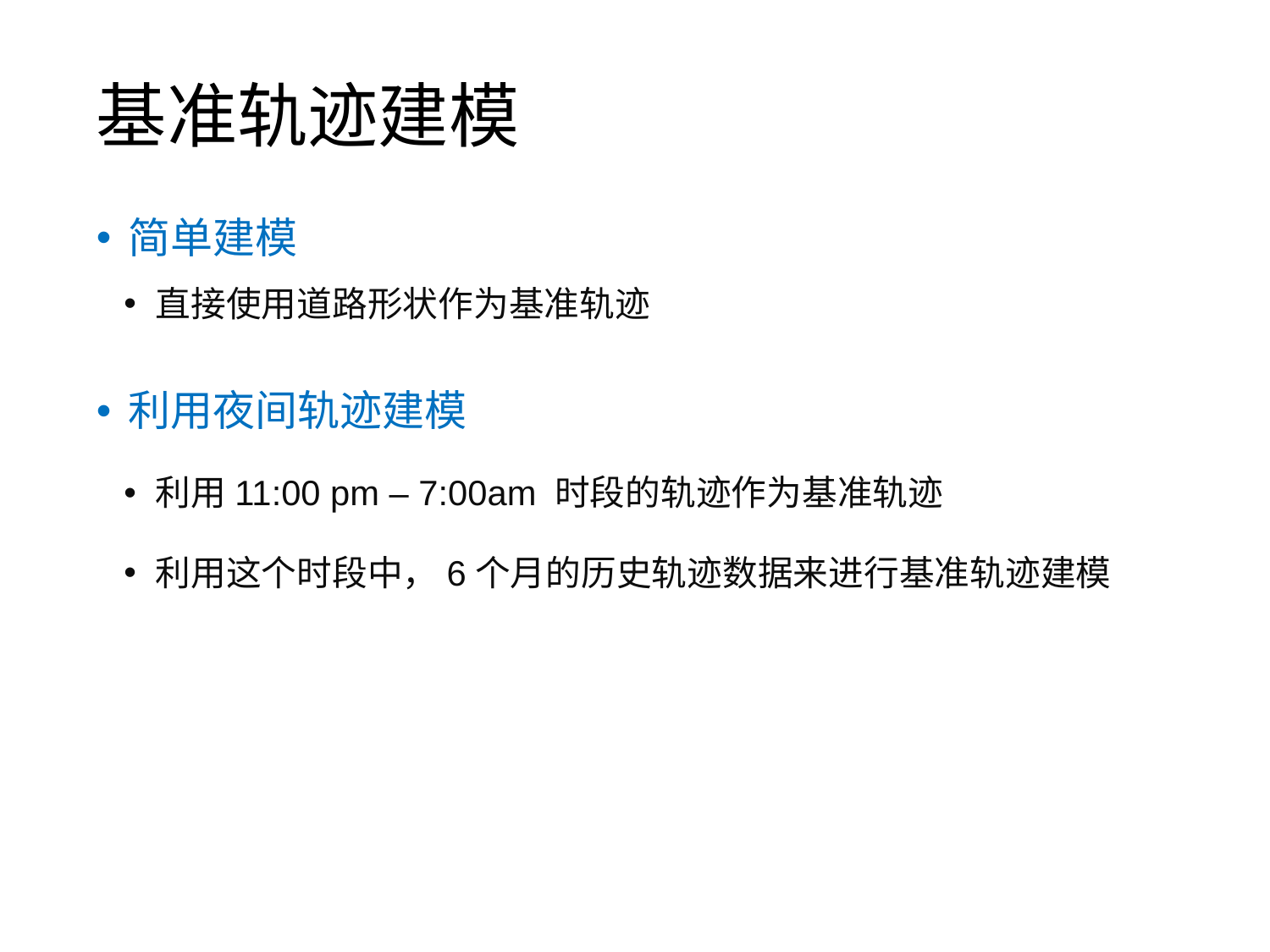

# 基准轨迹建模
简单建模
直接使用道路形状作为基准轨迹
利用夜间轨迹建模
利用11:00 pm – 7:00am 时段的轨迹作为基准轨迹
利用这个时段中，6个月的历史轨迹数据来进行基准轨迹建模